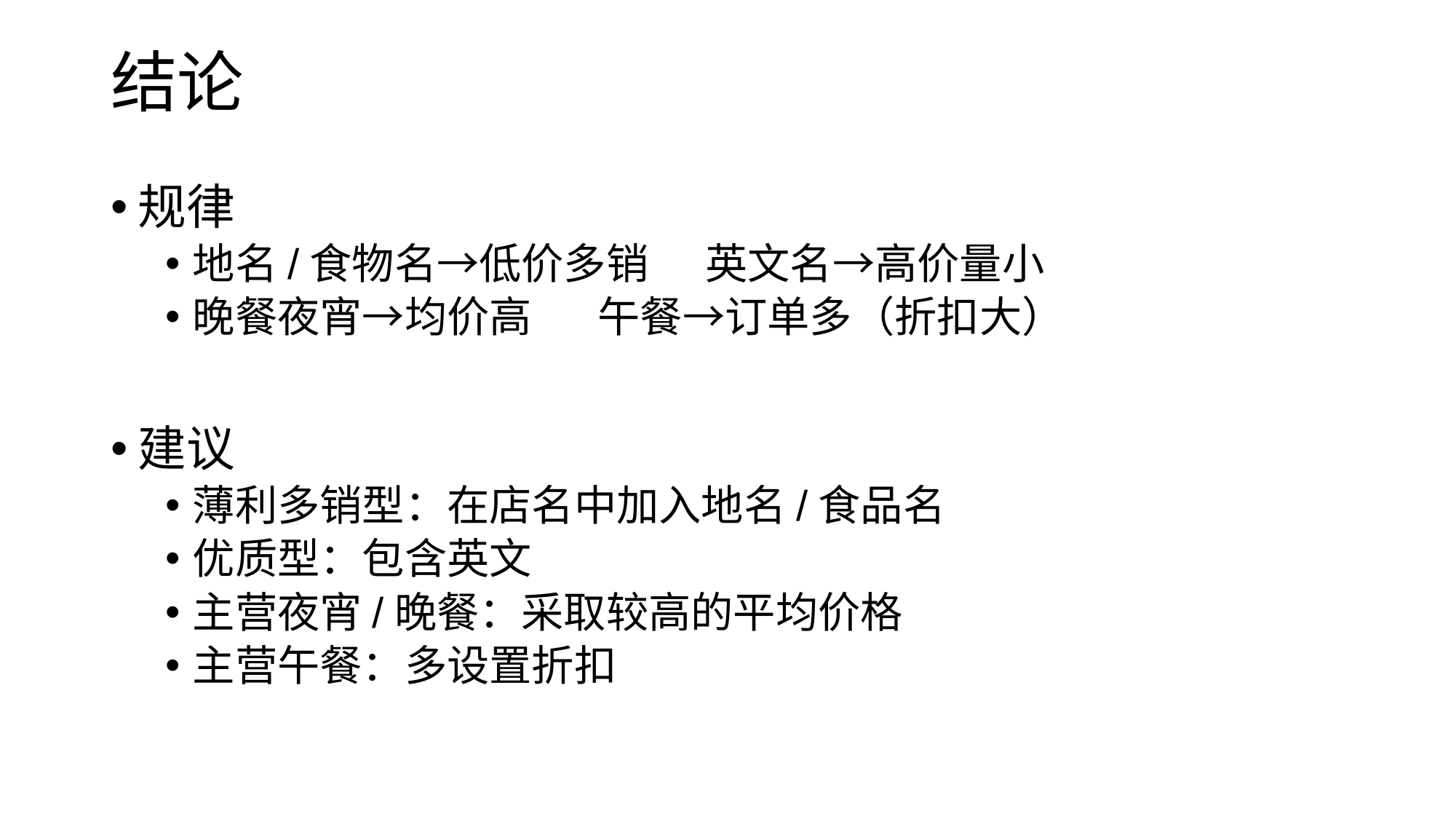

结论
规律
地名/食物名→低价多销      英文名→高价量小
晚餐夜宵→均价高       午餐→订单多（折扣大）

建议
薄利多销型：在店名中加入地名/食品名
优质型：包含英文
主营夜宵/晚餐：采取较高的平均价格
主营午餐：多设置折扣